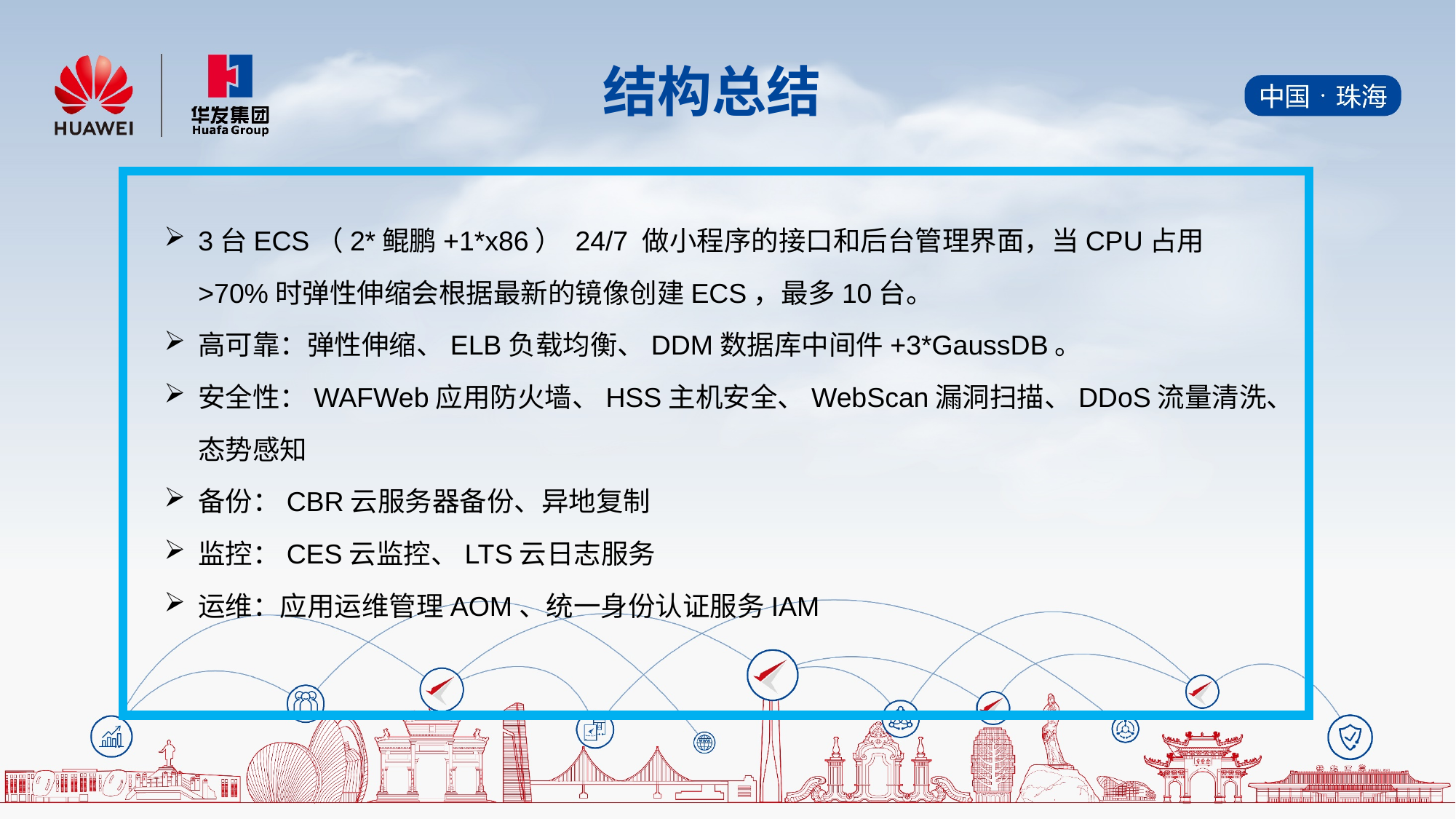

结构总结

3台ECS（2*鲲鹏+1*x86） 24/7 做小程序的接口和后台管理界面，当CPU占用>70%时弹性伸缩会根据最新的镜像创建ECS，最多10台。
高可靠：弹性伸缩、ELB负载均衡、DDM数据库中间件+3*GaussDB。
安全性：WAFWeb应用防火墙、HSS主机安全、WebScan漏洞扫描、DDoS流量清洗、态势感知
备份：CBR云服务器备份、异地复制
监控：CES云监控、LTS云日志服务
运维：应用运维管理AOM、统一身份认证服务IAM